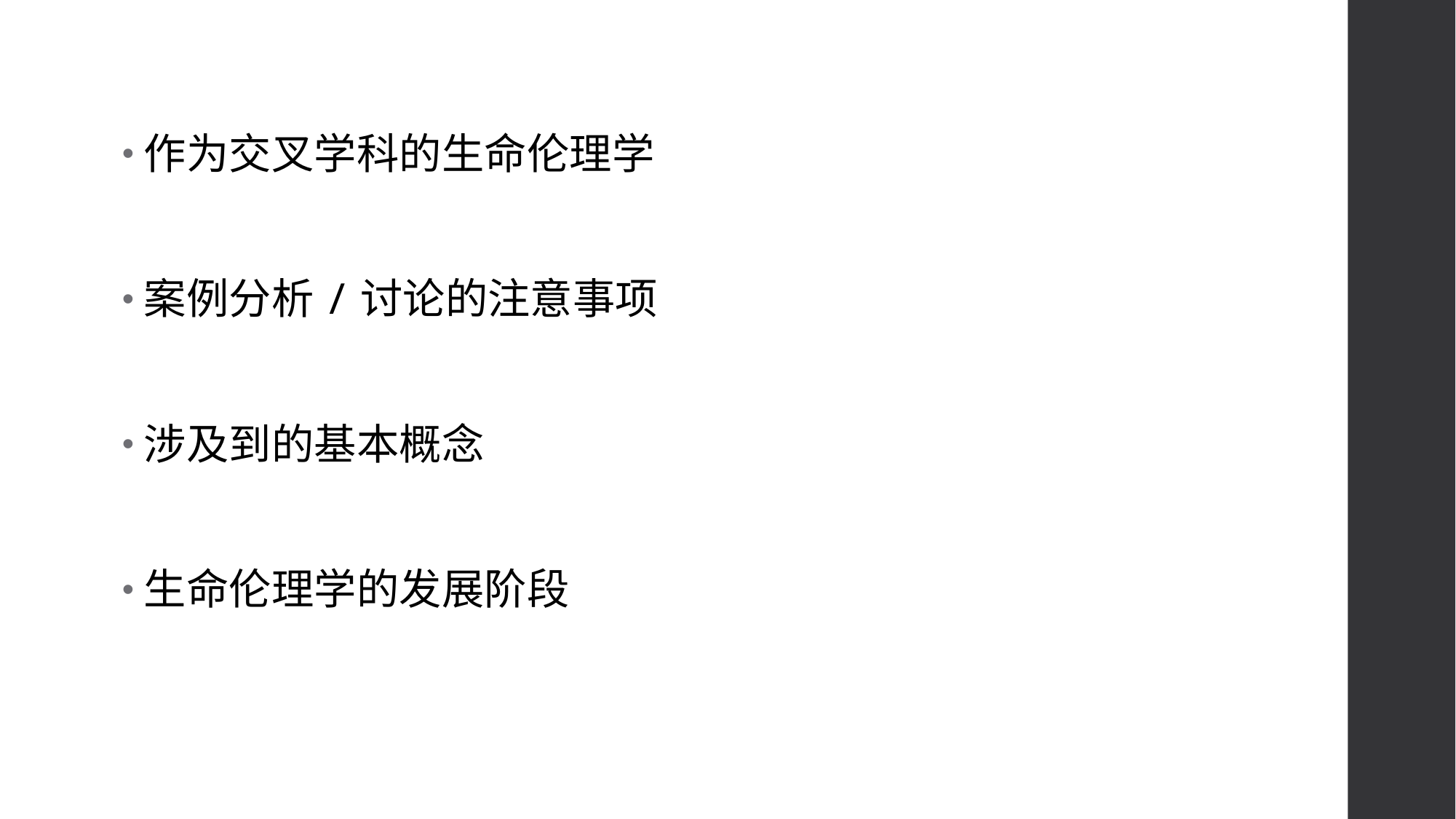

作为交叉学科的生命伦理学

案例分析/讨论的注意事项

涉及到的基本概念

生命伦理学的发展阶段